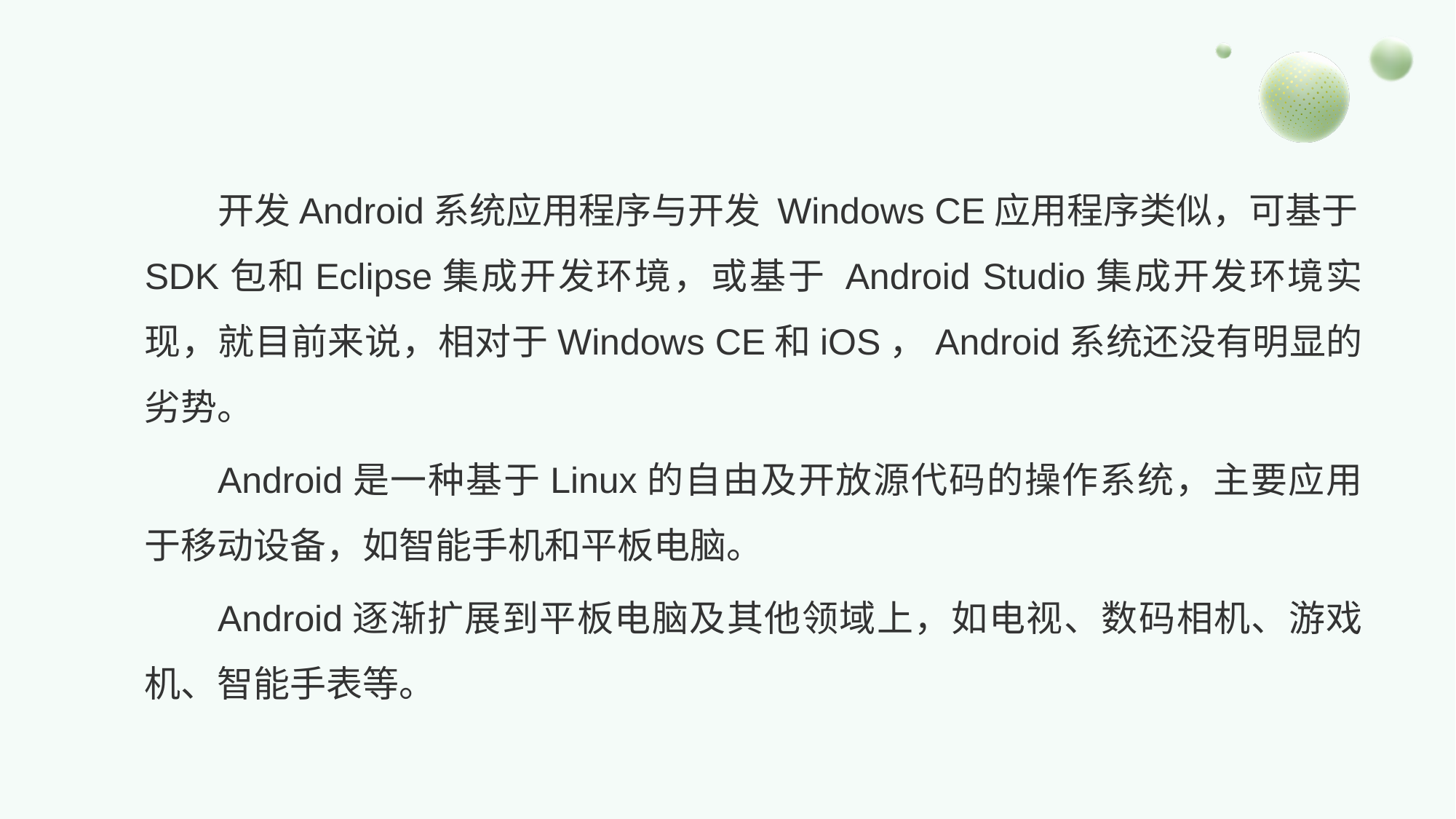

开发Android系统应用程序与开发 Windows CE应用程序类似，可基于SDK包和Eclipse集成开发环境，或基于 Android Studio集成开发环境实现，就目前来说，相对于Windows CE和iOS，Android系统还没有明显的劣势。
Android是一种基于Linux的自由及开放源代码的操作系统，主要应用于移动设备，如智能手机和平板电脑。
Android逐渐扩展到平板电脑及其他领域上，如电视、数码相机、游戏机、智能手表等。